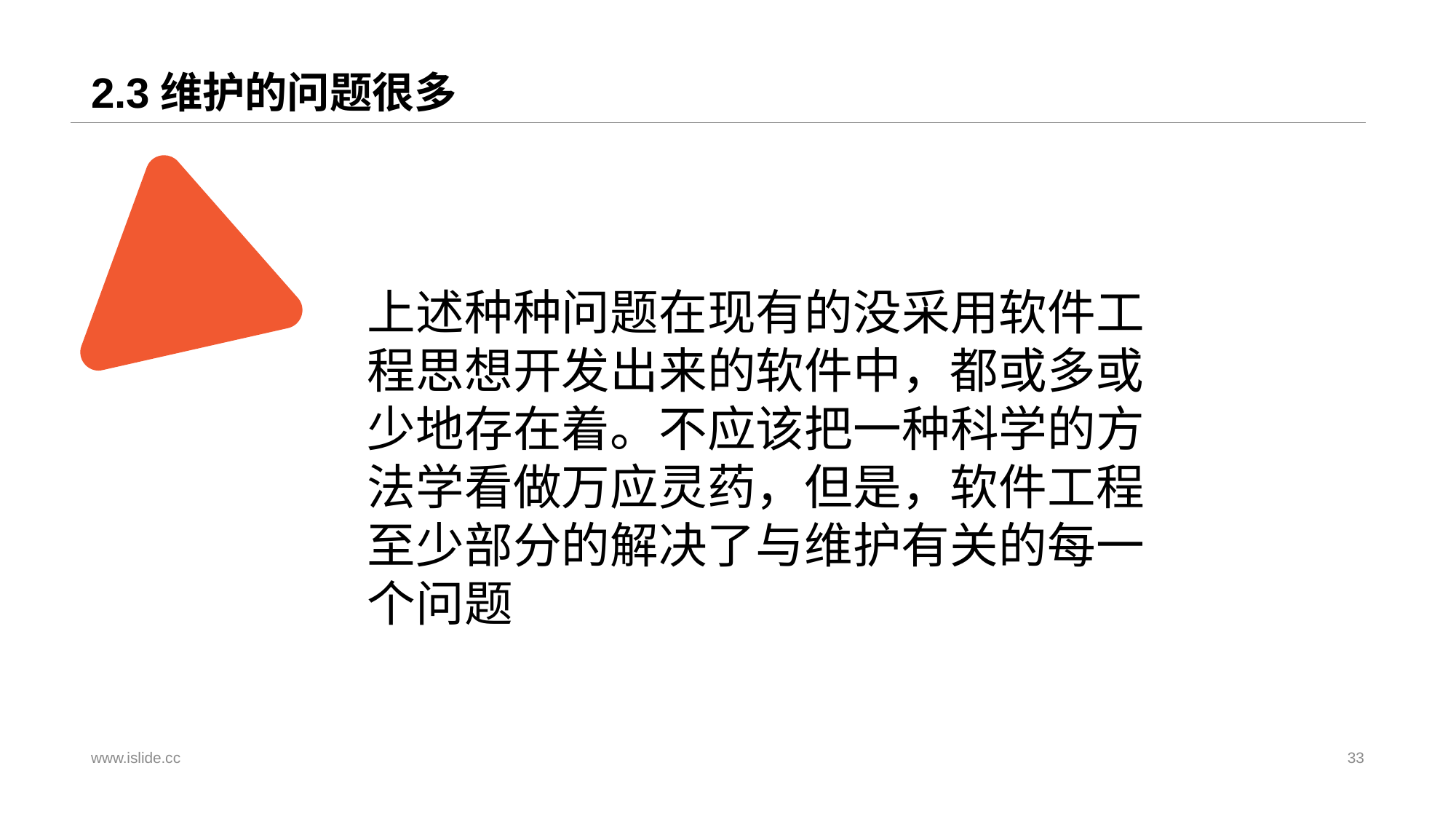

# 2.3维护的问题很多

上述种种问题在现有的没采用软件工程思想开发出来的软件中，都或多或少地存在着。不应该把一种科学的方法学看做万应灵药，但是，软件工程至少部分的解决了与维护有关的每一个问题
www.islide.cc
33